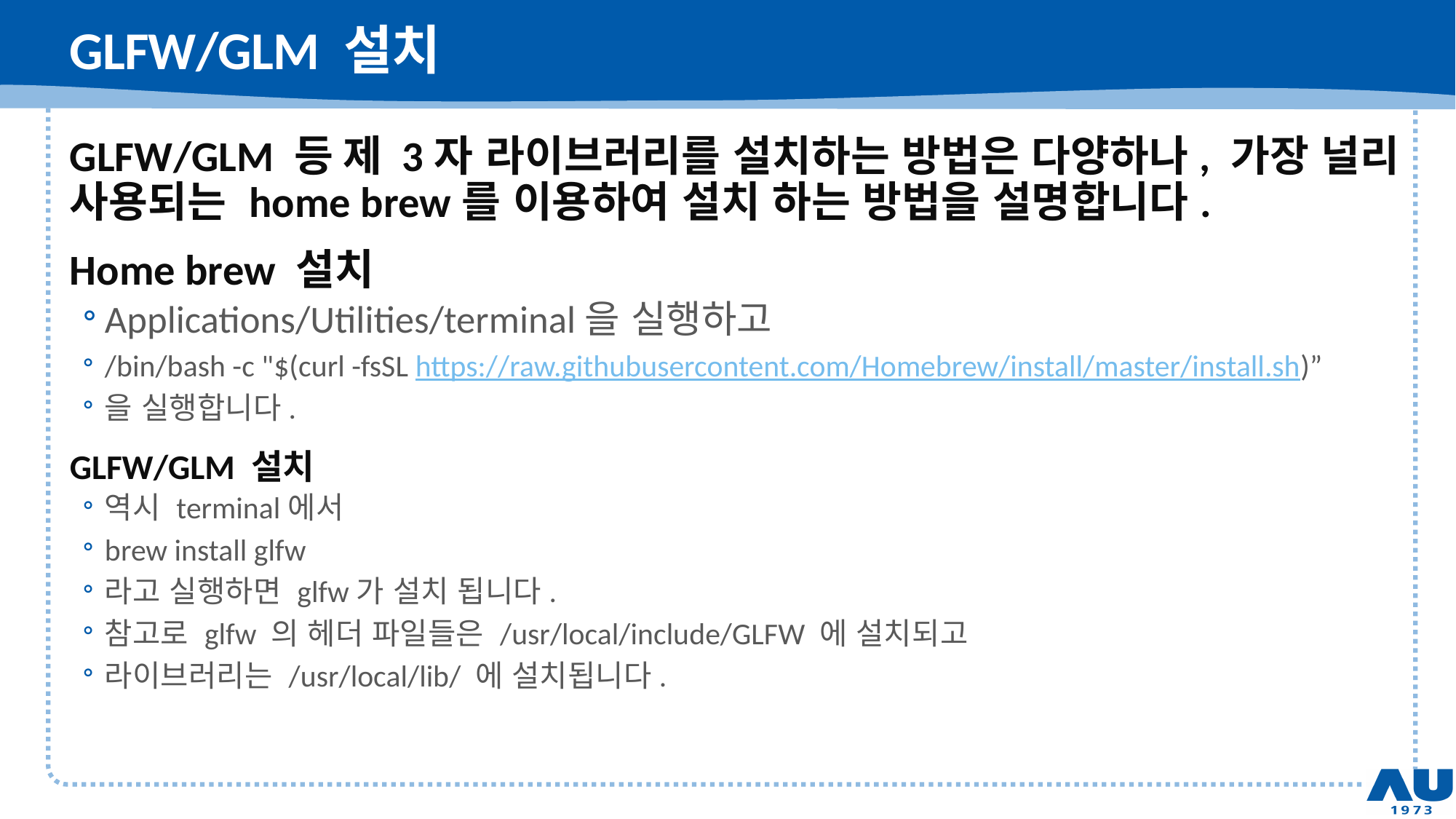

# GLFW/GLM 설치
GLFW/GLM 등 제 3자 라이브러리를 설치하는 방법은 다양하나, 가장 널리 사용되는 home brew를 이용하여 설치 하는 방법을 설명합니다.
Home brew 설치
Applications/Utilities/terminal을 실행하고
/bin/bash -c "$(curl -fsSL https://raw.githubusercontent.com/Homebrew/install/master/install.sh)”
을 실행합니다.
GLFW/GLM 설치
역시 terminal에서
brew install glfw
라고 실행하면 glfw가 설치 됩니다.
참고로 glfw 의 헤더 파일들은 /usr/local/include/GLFW 에 설치되고
라이브러리는 /usr/local/lib/ 에 설치됩니다.